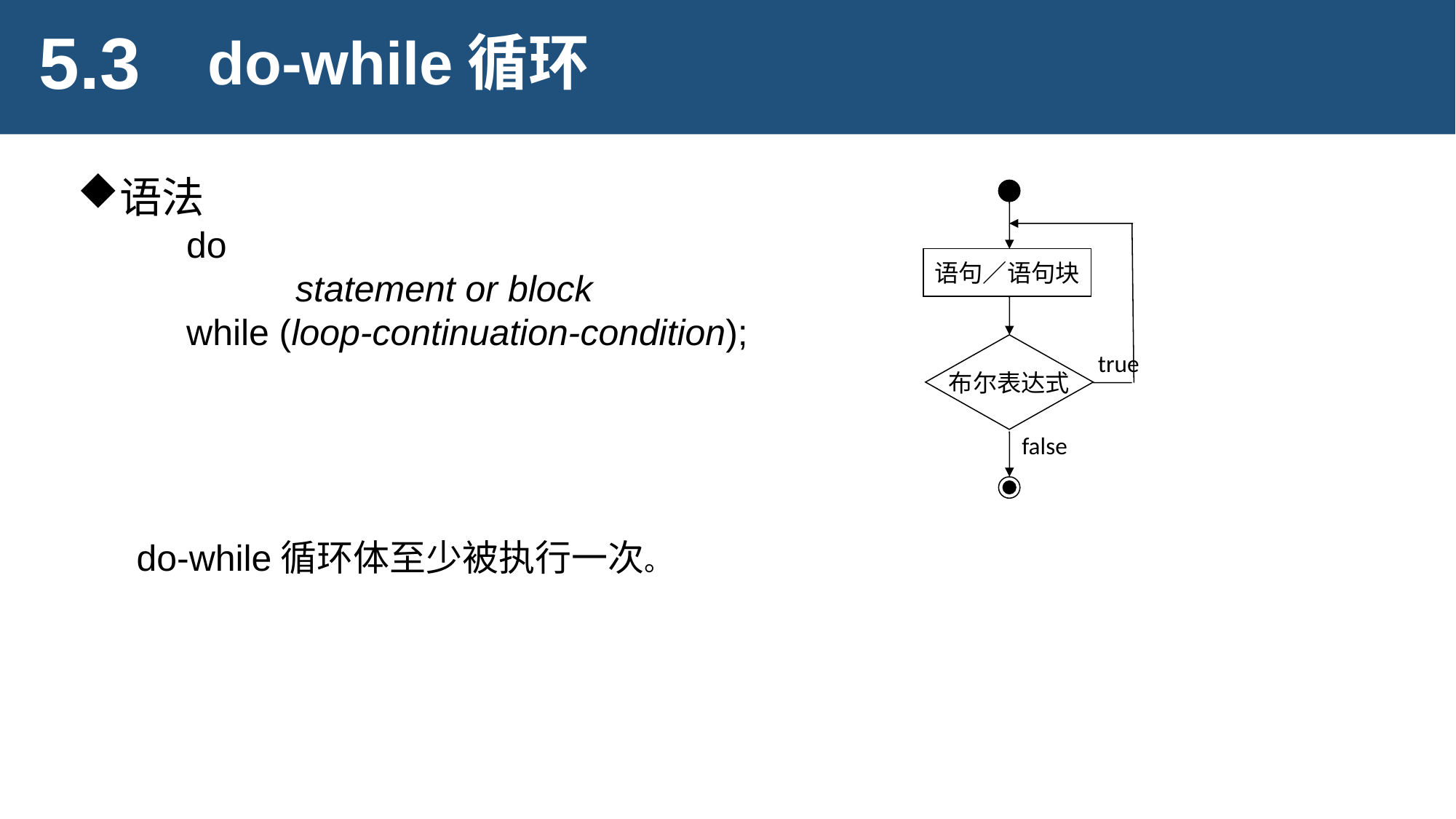

5.3
do-while循环

语法
	do
		statement or block
	while (loop-continuation-condition);

语句／语句块

布尔表达式
true

false

do-while循环体至少被执行一次。